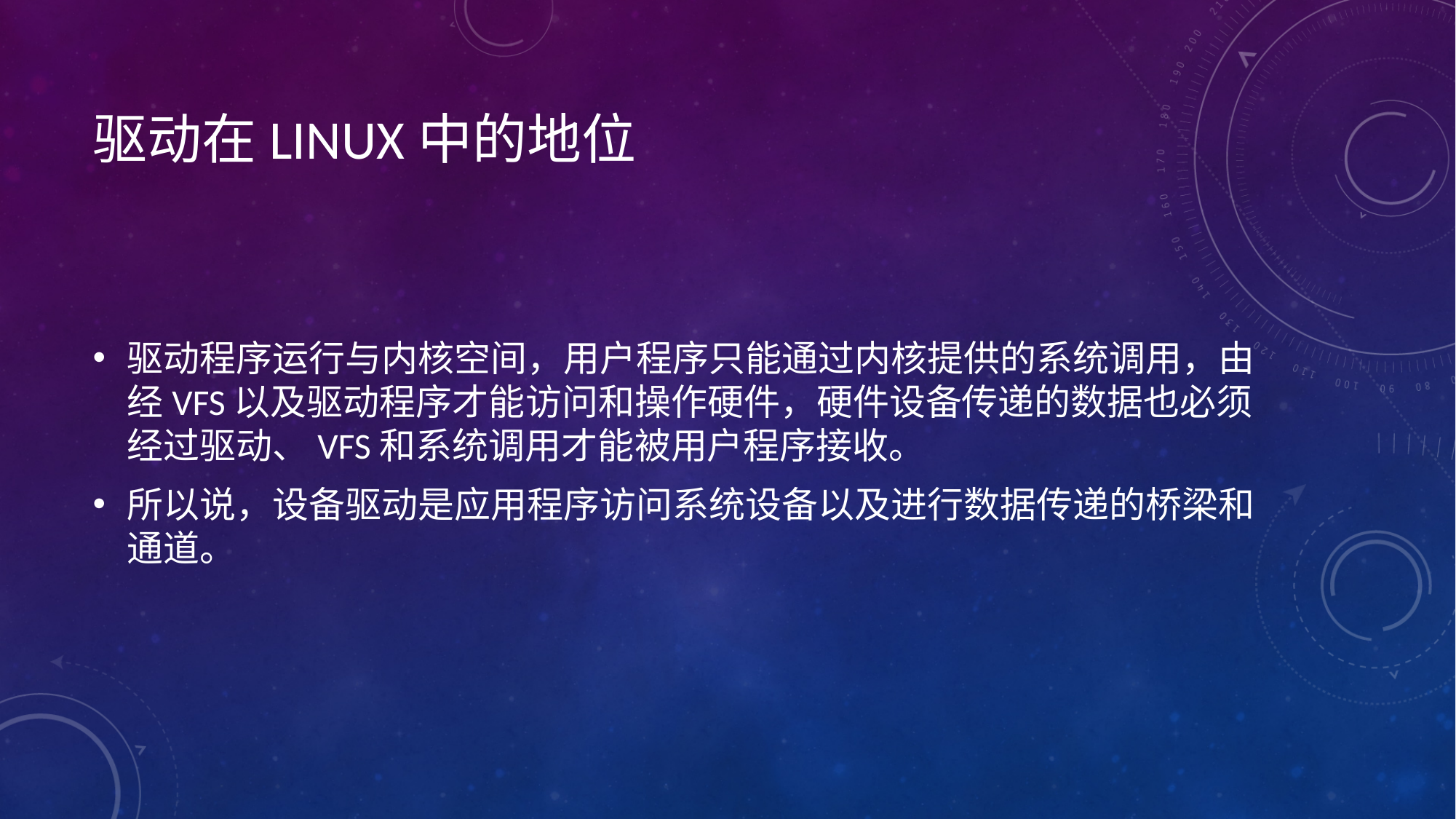

# 驱动在Linux中的地位
驱动程序运行与内核空间，用户程序只能通过内核提供的系统调用，由经VFS以及驱动程序才能访问和操作硬件，硬件设备传递的数据也必须经过驱动、VFS和系统调用才能被用户程序接收。
所以说，设备驱动是应用程序访问系统设备以及进行数据传递的桥梁和通道。